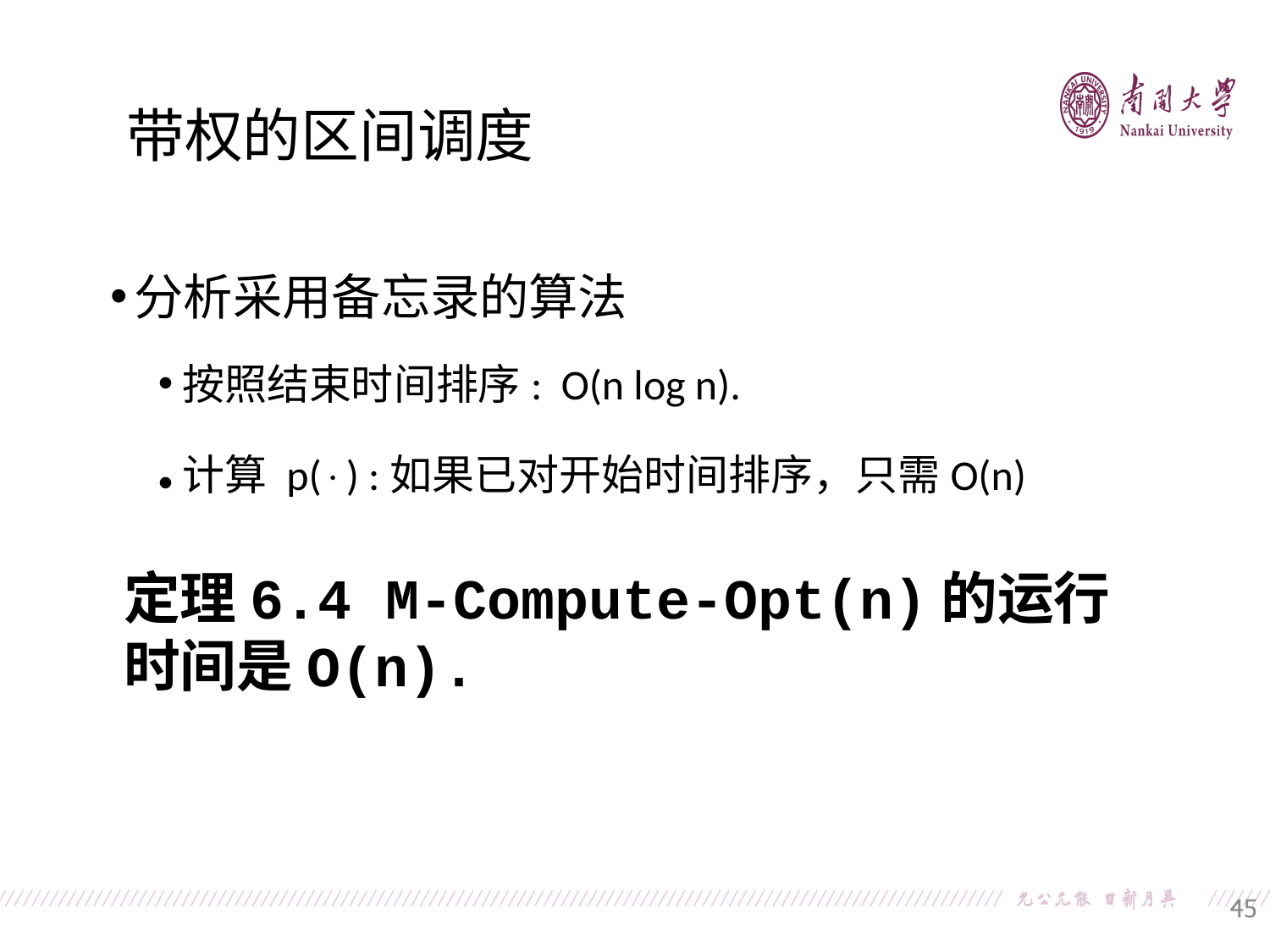

带权的区间调度
分析采用备忘录的算法
按照结束时间排序:  O(n log n).
计算 p(⋅) :如果已对开始时间排序，只需O(n)

定理6.4 M-Compute-Opt(n)的运行时间是O(n).
45